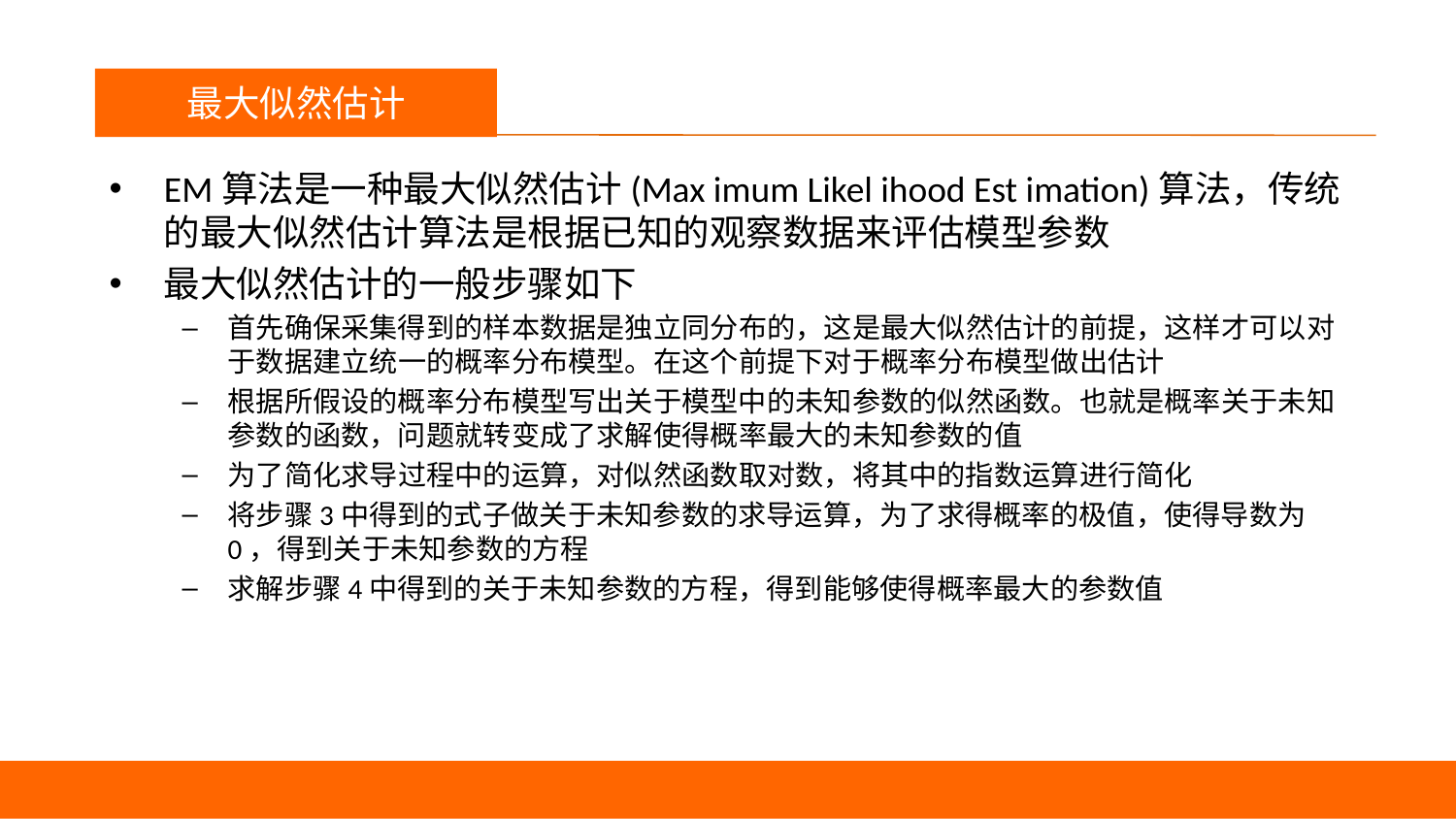

议程
最大似然估计

EM算法是一种最大似然估计(Max imum Likel ihood Est imation)算法，传统的最大似然估计算法是根据已知的观察数据来评估模型参数
最大似然估计的一般步骤如下
首先确保采集得到的样本数据是独立同分布的，这是最大似然估计的前提，这样才可以对于数据建立统一的概率分布模型。在这个前提下对于概率分布模型做出估计
根据所假设的概率分布模型写出关于模型中的未知参数的似然函数。也就是概率关于未知参数的函数，问题就转变成了求解使得概率最大的未知参数的值
为了简化求导过程中的运算，对似然函数取对数，将其中的指数运算进行简化
将步骤3中得到的式子做关于未知参数的求导运算，为了求得概率的极值，使得导数为0，得到关于未知参数的方程
求解步骤4中得到的关于未知参数的方程，得到能够使得概率最大的参数值